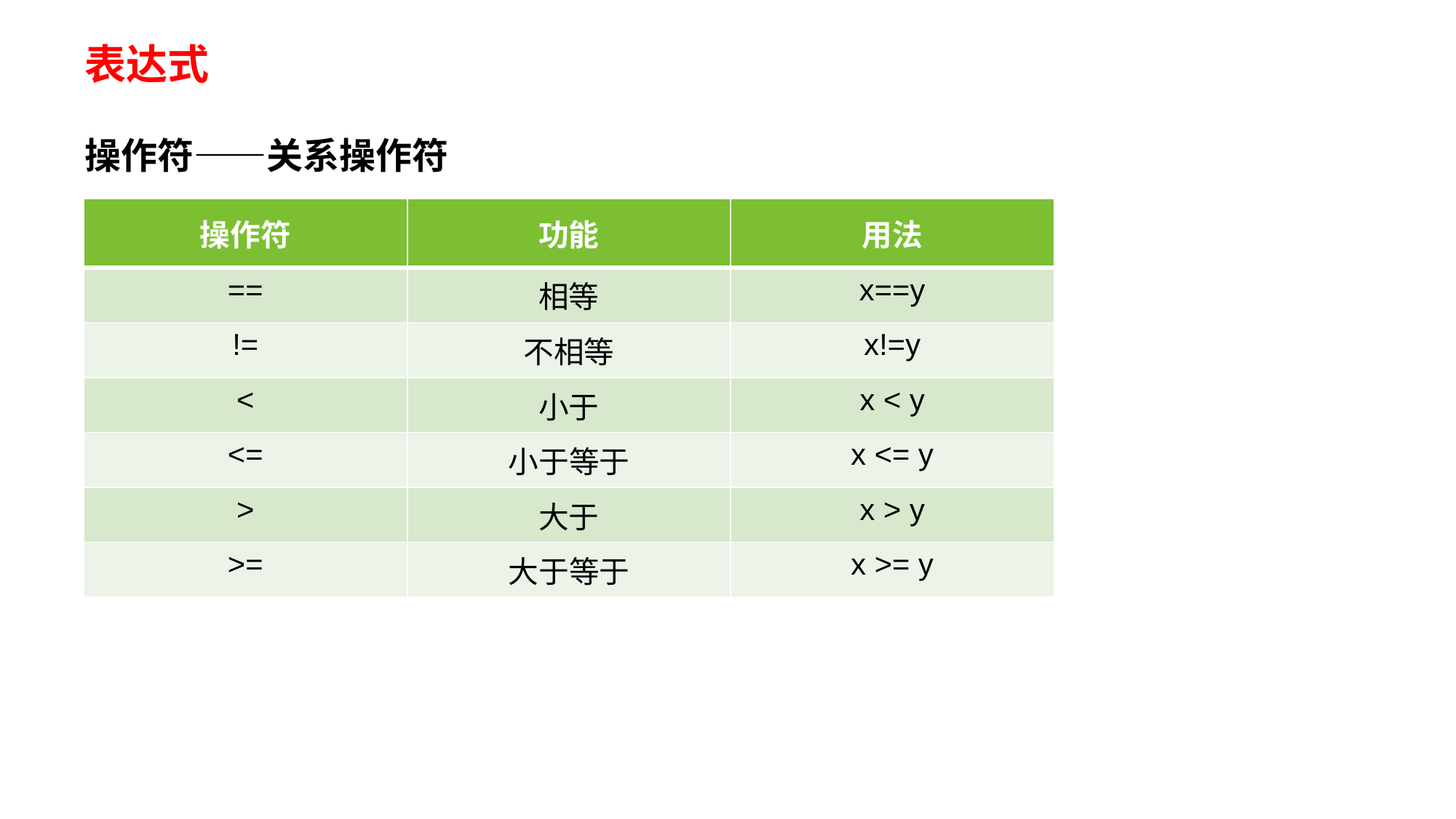

# 表达式
操作符——关系操作符

| 操作符 | 功能 | 用法 |
| --- | --- | --- |
| == | 相等 | x==y |
| != | 不相等 | x!=y |
| < | 小于 | x < y |
| <= | 小于等于 | x <= y |
| > | 大于 | x > y |
| >= | 大于等于 | x >= y |